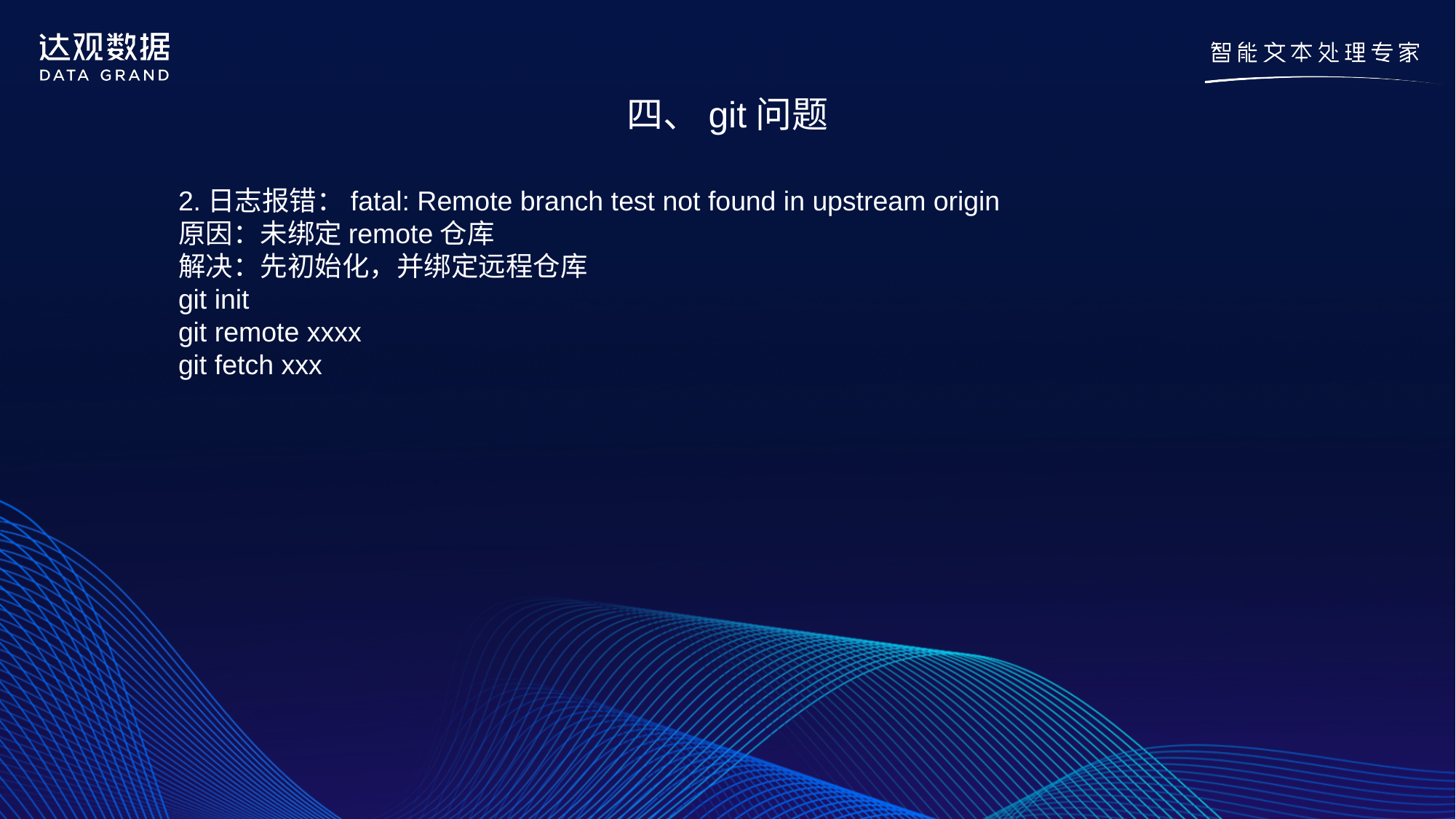

四、git问题
2.日志报错：fatal: Remote branch test not found in upstream origin
原因：未绑定remote仓库
解决：先初始化，并绑定远程仓库
git init
git remote xxxx
git fetch xxx